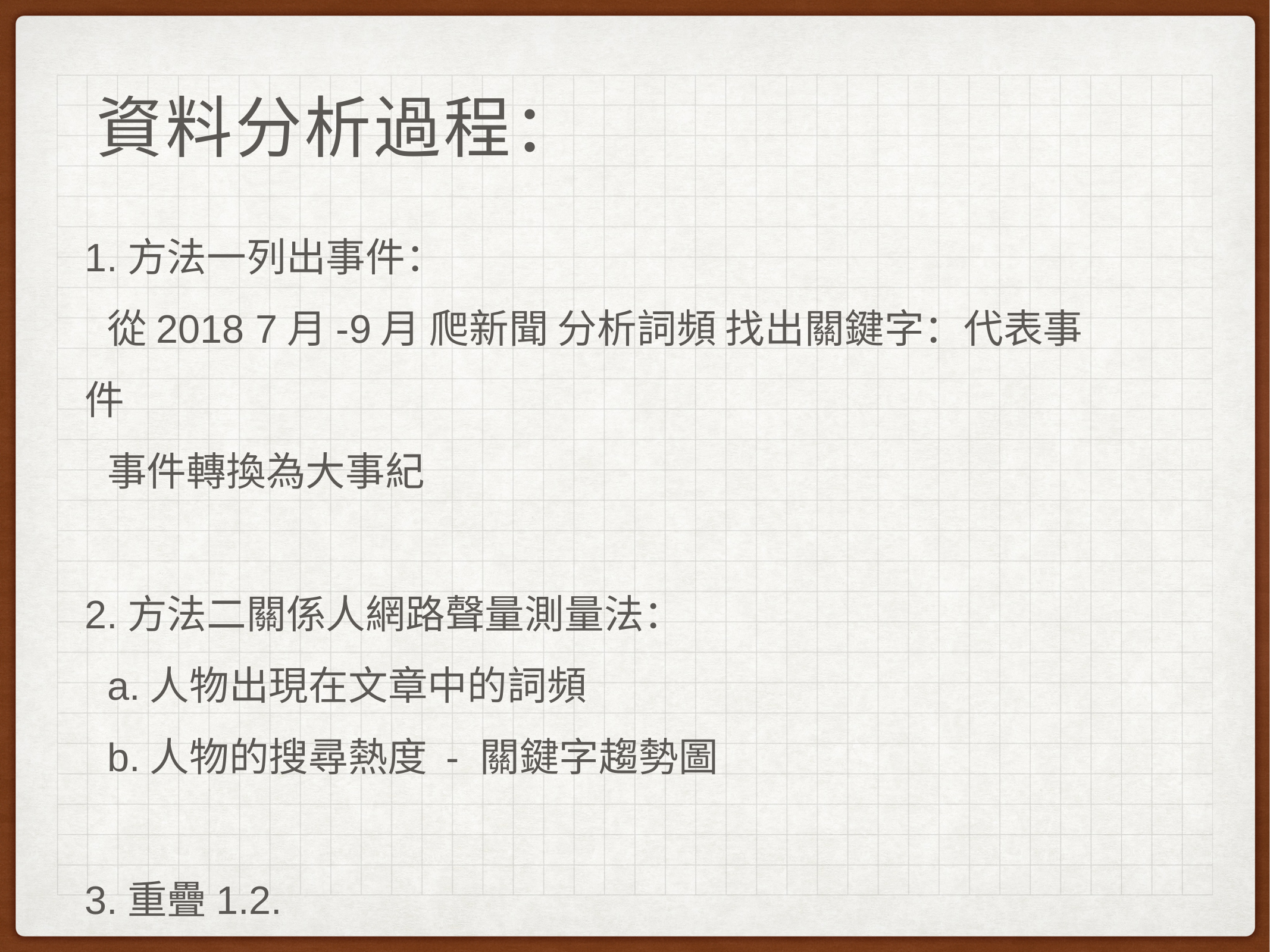

資料分析過程：
1.方法一列出事件：
從2018 7月-9月 爬新聞 分析詞頻 找出關鍵字：代表事件
事件轉換為大事紀

2.方法二關係人網路聲量測量法：
a.人物出現在文章中的詞頻
b.人物的搜尋熱度 - 關鍵字趨勢圖

3.重疊1.2.